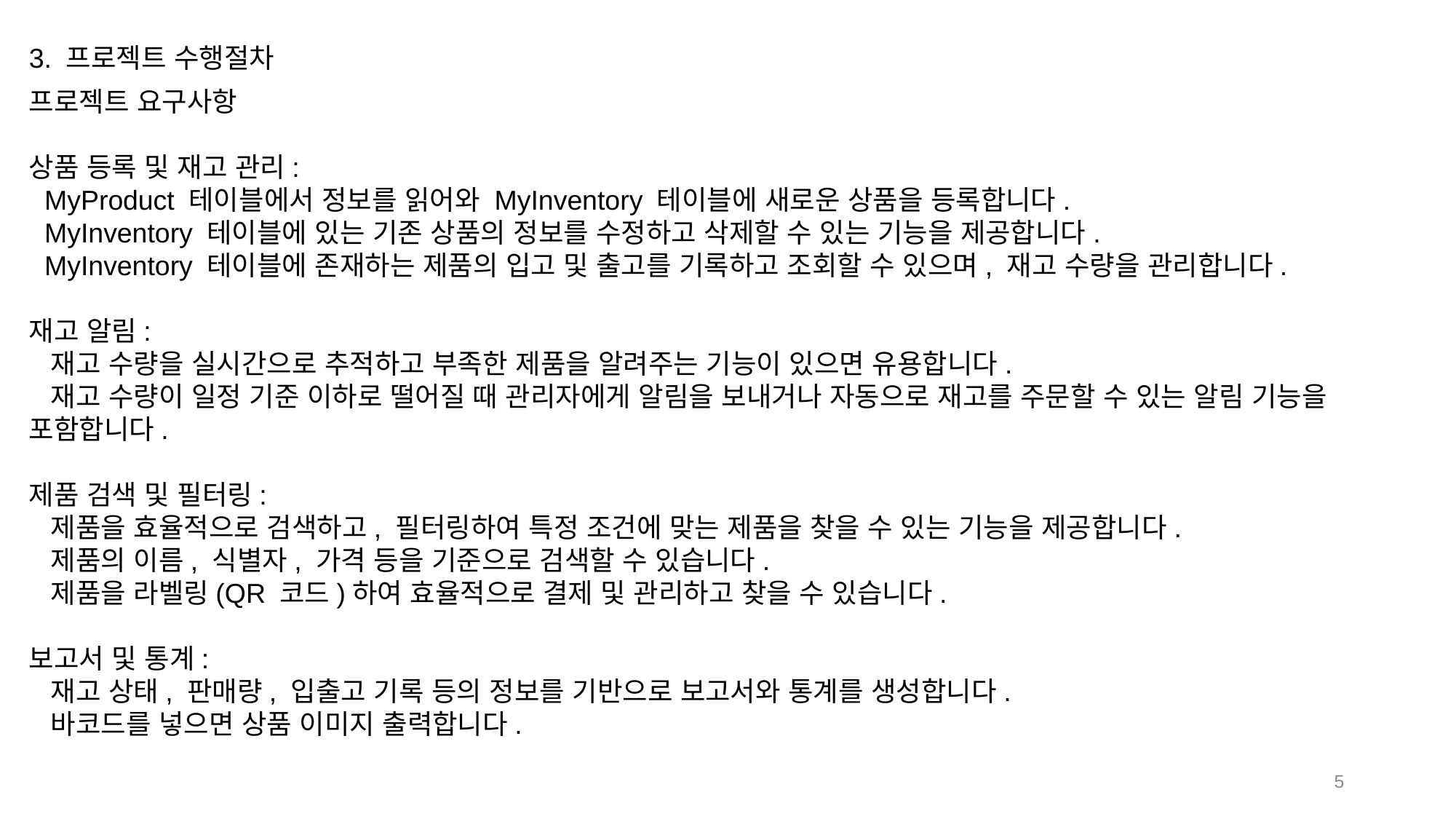

3. 프로젝트 수행절차
프로젝트 요구사항

상품 등록 및 재고 관리:
  MyProduct 테이블에서 정보를 읽어와 MyInventory 테이블에 새로운 상품을 등록합니다.
  MyInventory 테이블에 있는 기존 상품의 정보를 수정하고 삭제할 수 있는 기능을 제공합니다.
  MyInventory 테이블에 존재하는 제품의 입고 및 출고를 기록하고 조회할 수 있으며, 재고 수량을 관리합니다.

재고 알림:
  재고 수량을 실시간으로 추적하고 부족한 제품을 알려주는 기능이 있으면 유용합니다.
  재고 수량이 일정 기준 이하로 떨어질 때 관리자에게 알림을 보내거나 자동으로 재고를 주문할 수 있는 알림 기능을 포함합니다.

제품 검색 및 필터링:
  제품을 효율적으로 검색하고, 필터링하여 특정 조건에 맞는 제품을 찾을 수 있는 기능을 제공합니다.
  제품의 이름, 식별자, 가격 등을 기준으로 검색할 수 있습니다.
  제품을 라벨링(QR 코드)하여 효율적으로 결제 및 관리하고 찾을 수 있습니다.

보고서 및 통계:
  재고 상태, 판매량, 입출고 기록 등의 정보를 기반으로 보고서와 통계를 생성합니다.
  바코드를 넣으면 상품 이미지 출력합니다.
5